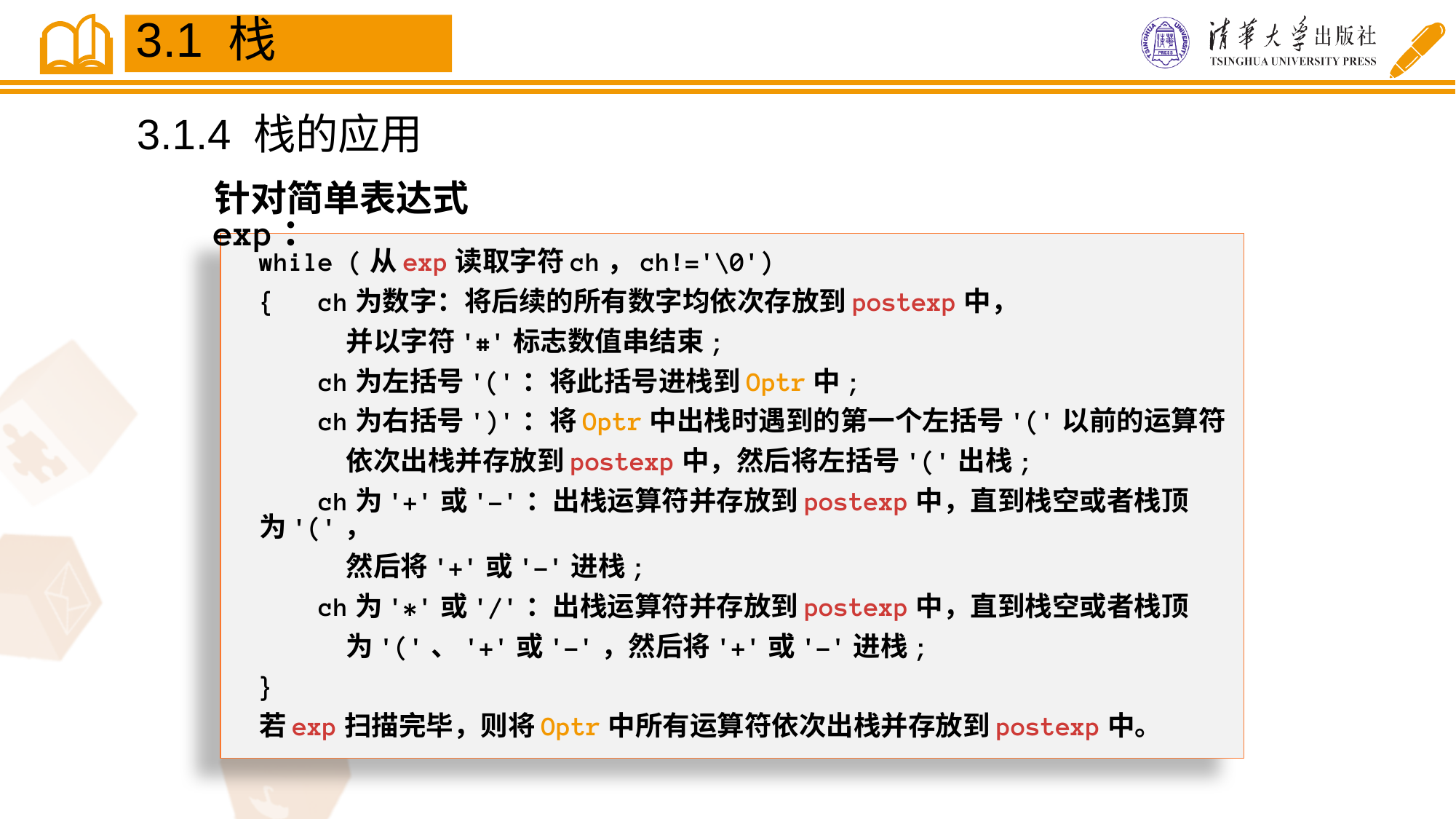

3.1 栈
3.1.4 栈的应用
针对简单表达式exp：
while (从exp读取字符ch，ch!='\0')
{   ch为数字：将后续的所有数字均依次存放到postexp中，
             并以字符'#'标志数值串结束;
    ch为左括号'('：将此括号进栈到Optr中;
    ch为右括号')'：将Optr中出栈时遇到的第一个左括号'('以前的运算符
             依次出栈并存放到postexp中，然后将左括号'('出栈;
    ch为'+'或'-'：出栈运算符并存放到postexp中，直到栈空或者栈顶为'('，
             然后将'+'或'-'进栈;
    ch为'*'或'/'：出栈运算符并存放到postexp中，直到栈空或者栈顶
             为'('、'+'或'-'，然后将'+'或'-'进栈;
}
若exp扫描完毕，则将Optr中所有运算符依次出栈并存放到postexp中。